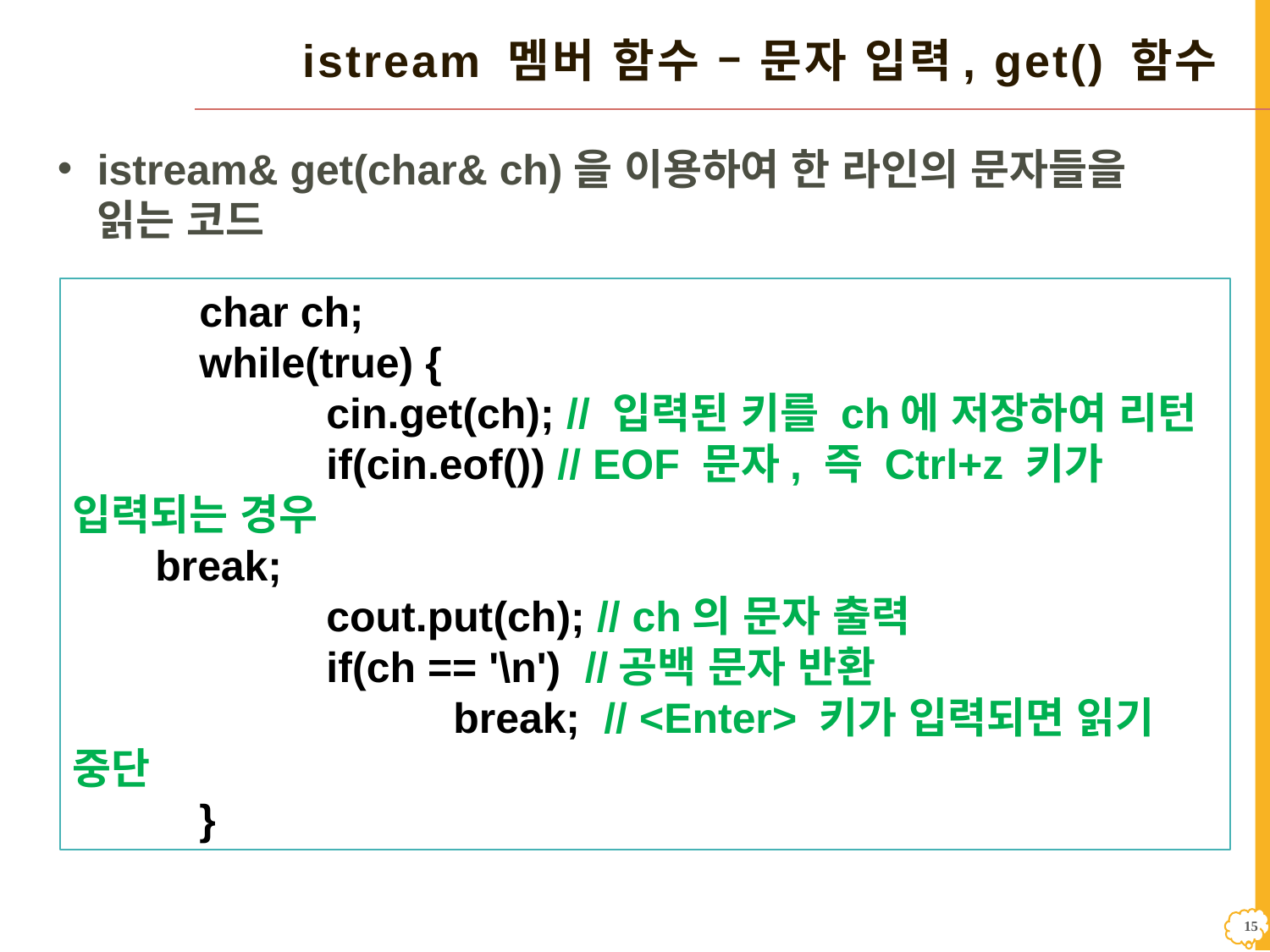

# istream 멤버 함수 – 문자 입력, get() 함수
istream& get(char& ch)을 이용하여 한 라인의 문자들을 읽는 코드
	char ch;
	while(true) {
		cin.get(ch); // 입력된 키를 ch에 저장하여 리턴
		if(cin.eof()) // EOF 문자, 즉 Ctrl+z 키가 입력되는 경우
       break;
		cout.put(ch); // ch의 문자 출력
		if(ch == '\n')  //공백 문자 반환
		  	break;  // <Enter> 키가 입력되면 읽기 중단
	}
15